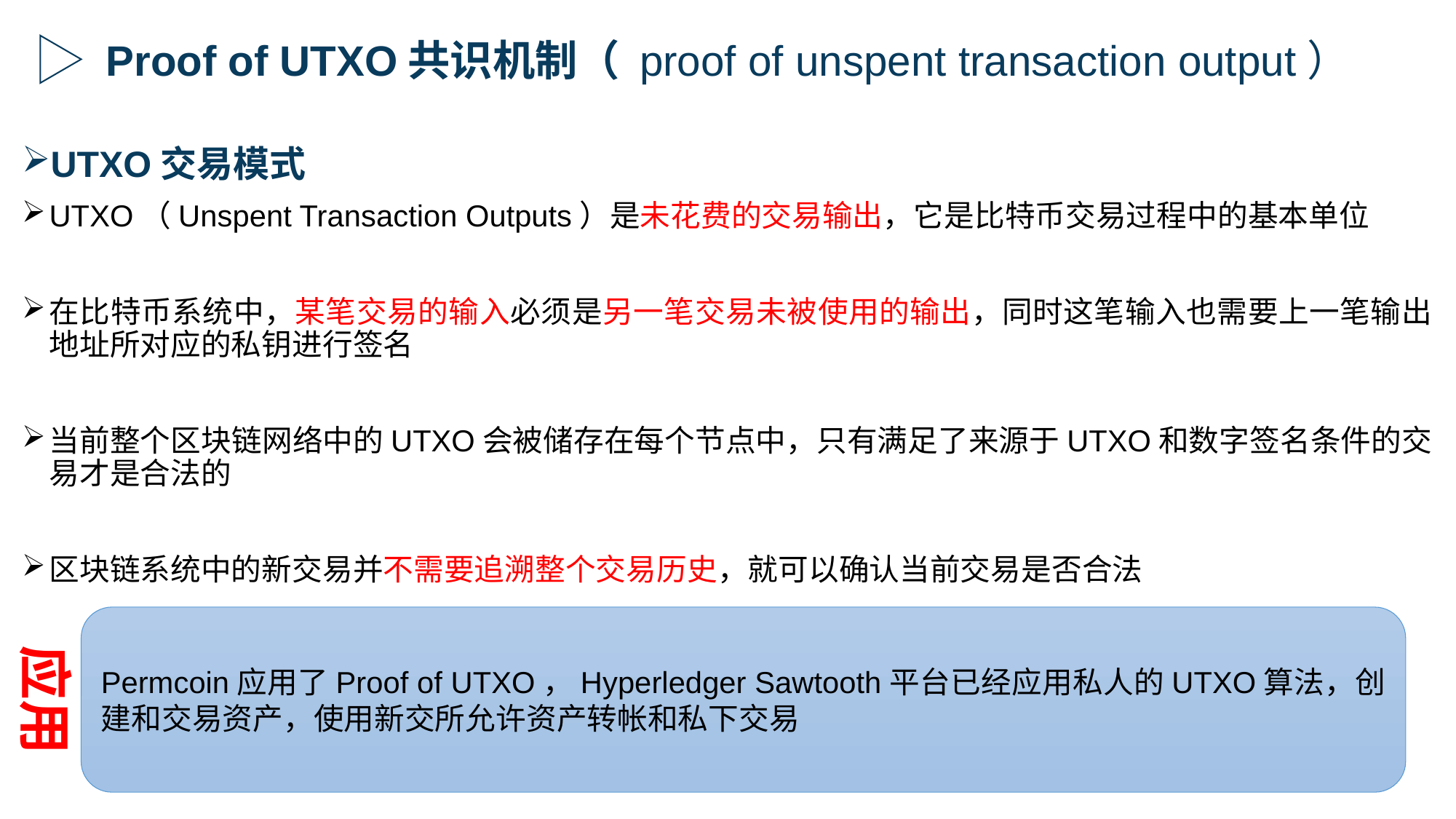

Proof of UTXO共识机制（ proof of unspent transaction output）

UTXO交易模式
UTXO（Unspent Transaction Outputs）是未花费的交易输出，它是比特币交易过程中的基本单位

在比特币系统中，某笔交易的输入必须是另一笔交易未被使用的输出，同时这笔输入也需要上一笔输出地址所对应的私钥进行签名

当前整个区块链网络中的UTXO会被储存在每个节点中，只有满足了来源于UTXO和数字签名条件的交易才是合法的

区块链系统中的新交易并不需要追溯整个交易历史，就可以确认当前交易是否合法

Permcoin应用了Proof of UTXO，Hyperledger Sawtooth平台已经应用私人的UTXO算法，创建和交易资产，使用新交所允许资产转帐和私下交易
应用